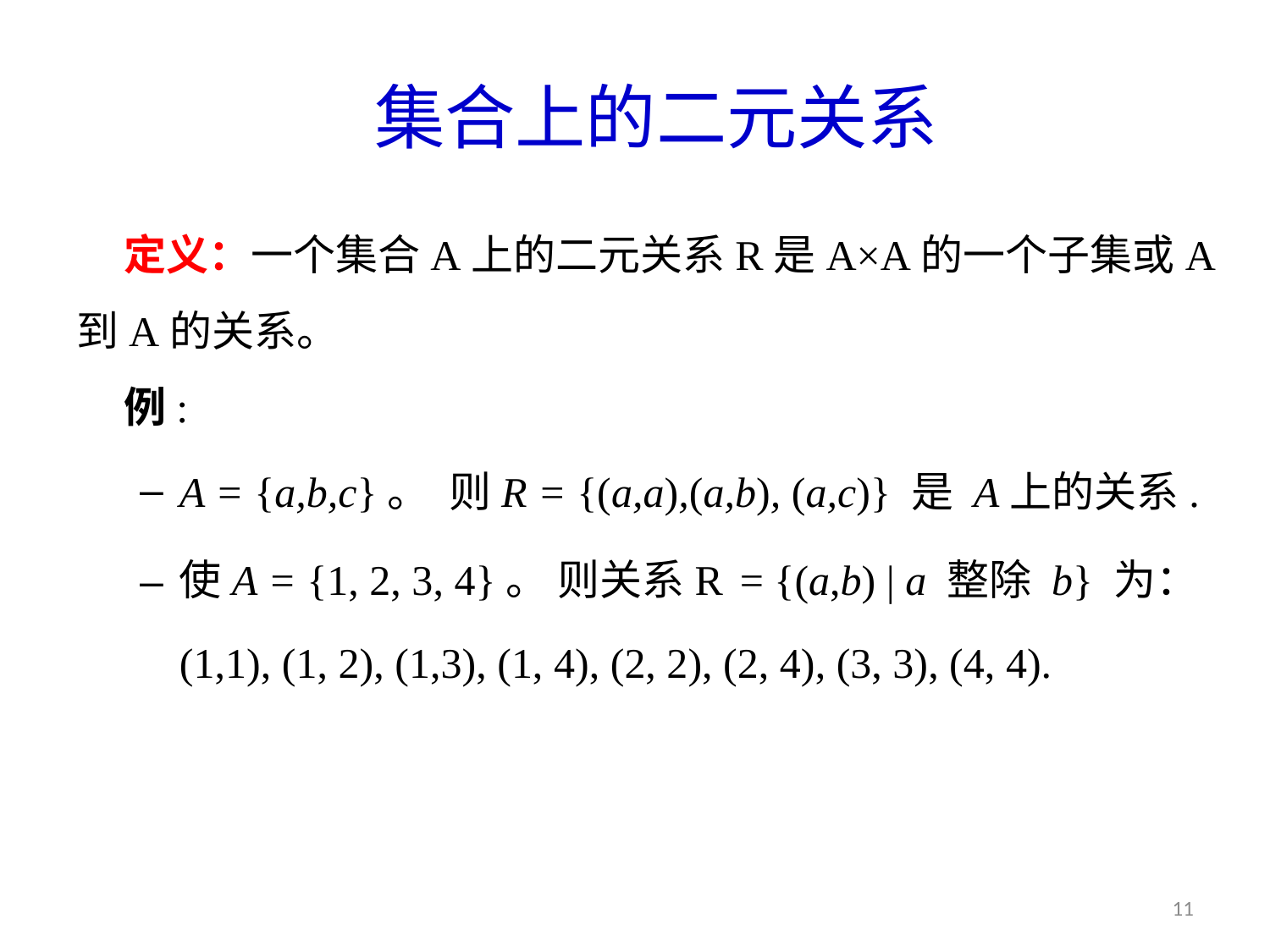

# 集合上的二元关系
定义：一个集合A上的二元关系R是A×A的一个子集或A到A的关系。
例:
A = {a,b,c}。  则R = {(a,a),(a,b), (a,c)} 是 A上的关系.
使A = {1, 2, 3, 4}。 则关系R  = {(a,b) | a 整除 b} 为：
(1,1), (1, 2), (1,3), (1, 4), (2, 2), (2, 4), (3, 3), (4, 4).
11